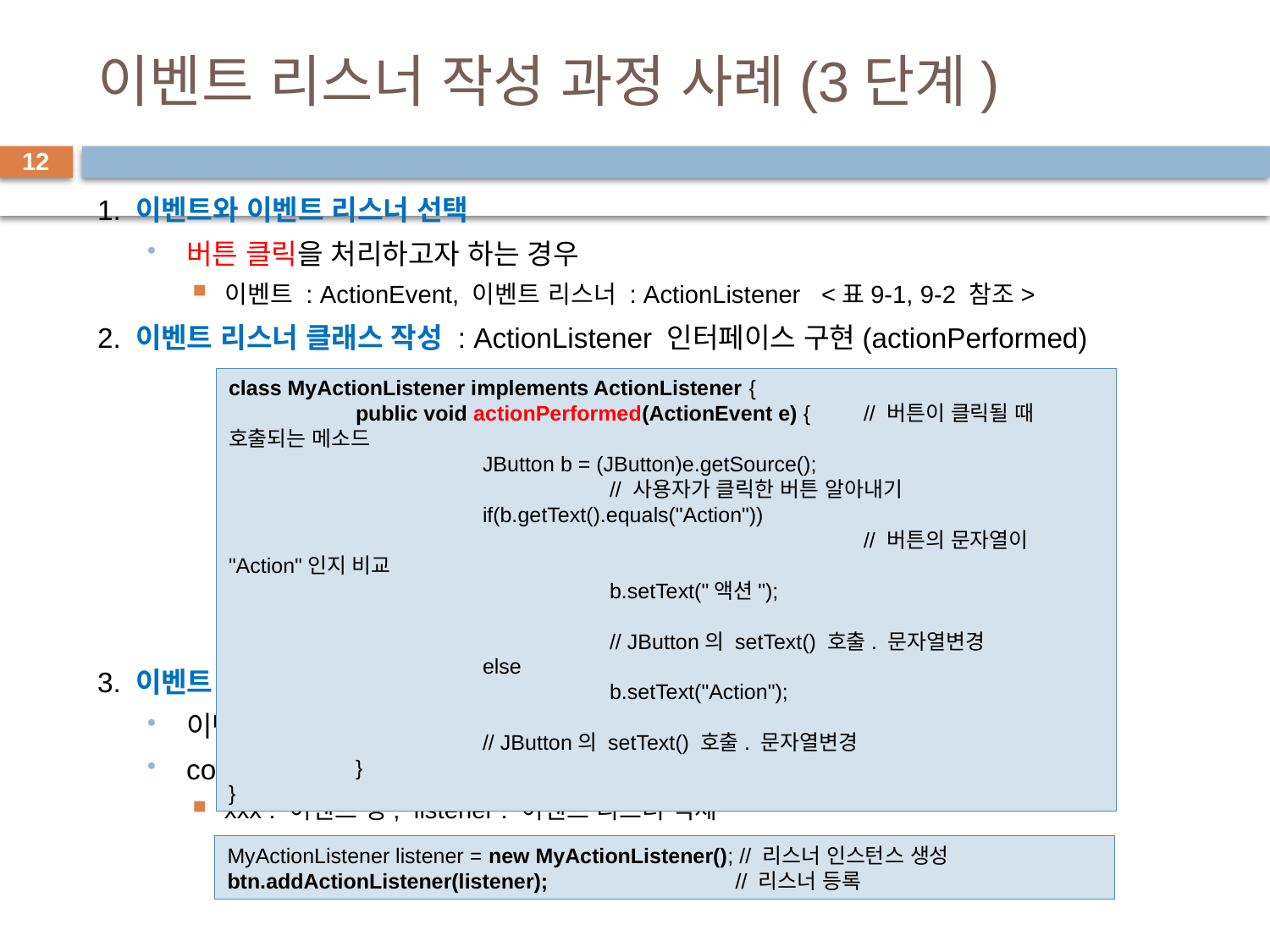

# 이벤트 리스너 작성 과정 사례(3단계)
12
1. 이벤트와 이벤트 리스너 선택
버튼 클릭을 처리하고자 하는 경우
이벤트 : ActionEvent, 이벤트 리스너 : ActionListener   <표9-1, 9-2 참조>
2. 이벤트 리스너 클래스 작성 : ActionListener 인터페이스 구현(actionPerformed)

3. 이벤트 리스너 등록
이벤트를 받아 처리하고자 하는 컴포넌트에 이벤트 리스너 등록
component.addXXXListener(listener)
xxx : 이벤트 명,  listener : 이벤트 리스너 객체
class MyActionListener implements ActionListener {
	public void actionPerformed(ActionEvent e) { 	// 버튼이 클릭될 때 호출되는 메소드
		JButton b = (JButton)e.getSource(); 					// 사용자가 클릭한 버튼 알아내기
		if(b.getText().equals("Action")) 							// 버튼의 문자열이 "Action"인지 비교
			b.setText("액션"); 											// JButton의 setText() 호출. 문자열변경
		else
			b.setText("Action"); 										// JButton의 setText() 호출. 문자열변경
	}
}
MyActionListener listener = new MyActionListener(); // 리스너 인스턴스 생성
btn.addActionListener(listener); 		// 리스너 등록